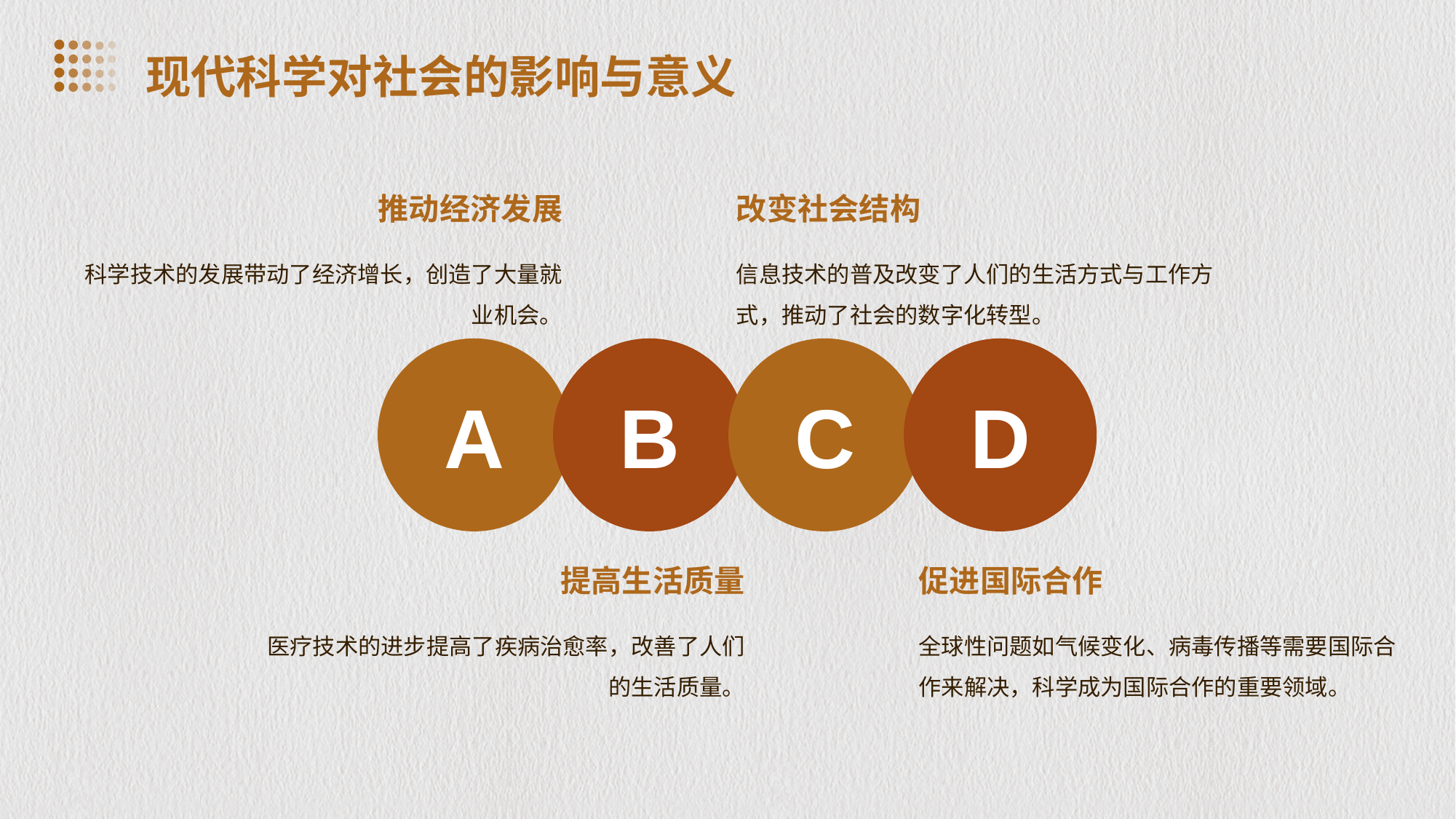

现代科学对社会的影响与意义

推动经济发展
改变社会结构
科学技术的发展带动了经济增长，创造了大量就业机会。
信息技术的普及改变了人们的生活方式与工作方式，推动了社会的数字化转型。

A
B
C
D
提高生活质量
促进国际合作
医疗技术的进步提高了疾病治愈率，改善了人们的生活质量。
全球性问题如气候变化、病毒传播等需要国际合作来解决，科学成为国际合作的重要领域。